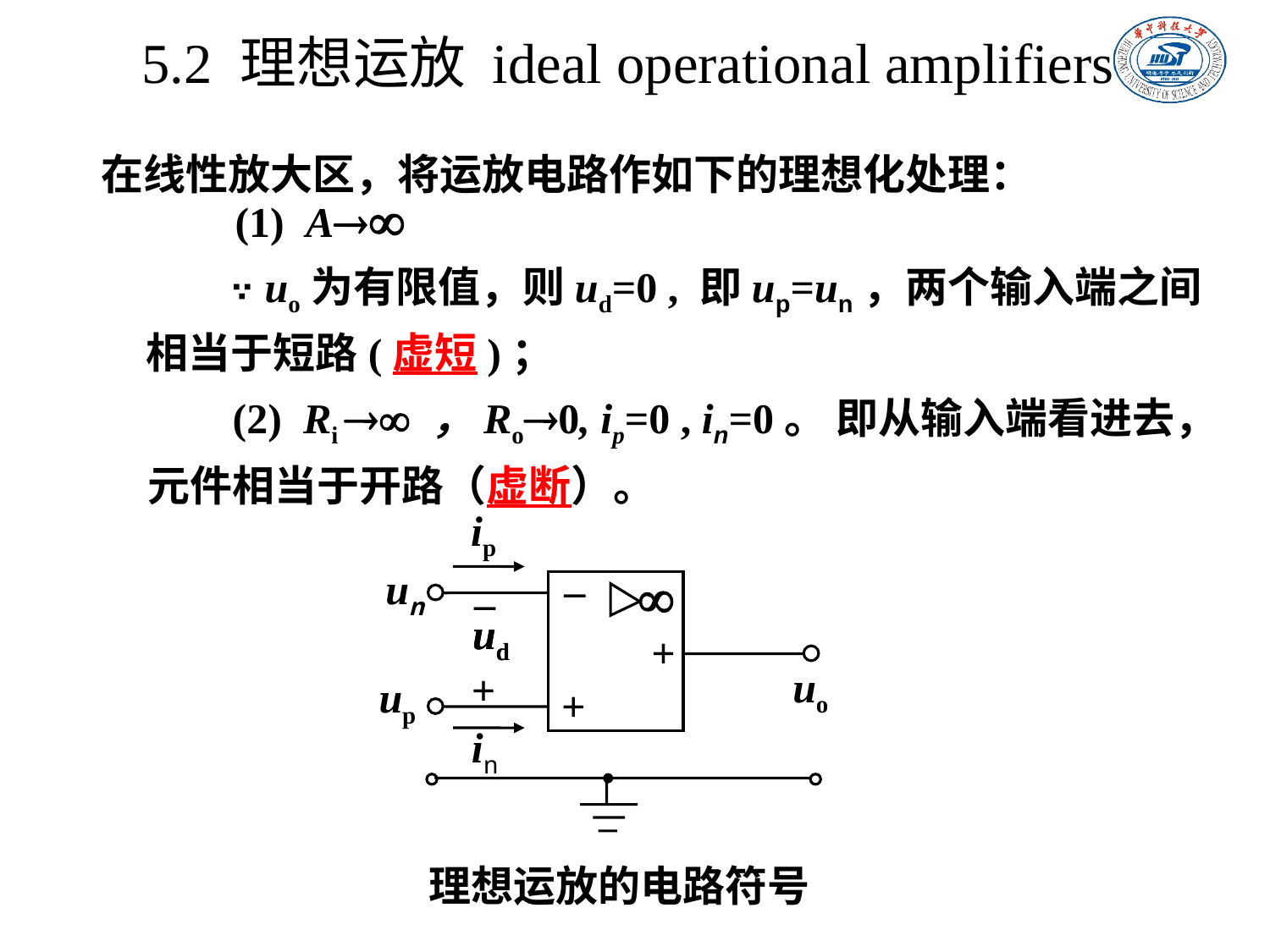

5.2 理想运放 ideal operational amplifiers
在线性放大区，将运放电路作如下的理想化处理：
(1)  A→∞
        ∵ uo为有限值，则ud=0 , 即up=un，两个输入端之间
相当于短路(虚短)；
        (2)  Ri →∞ ，Ro→0, ip=0 , in=0。 即从输入端看进去，元件相当于开路（虚断）。
ip
_
un
_
∞

ud
ud
+

uo
+
up
+

in

理想运放的电路符号